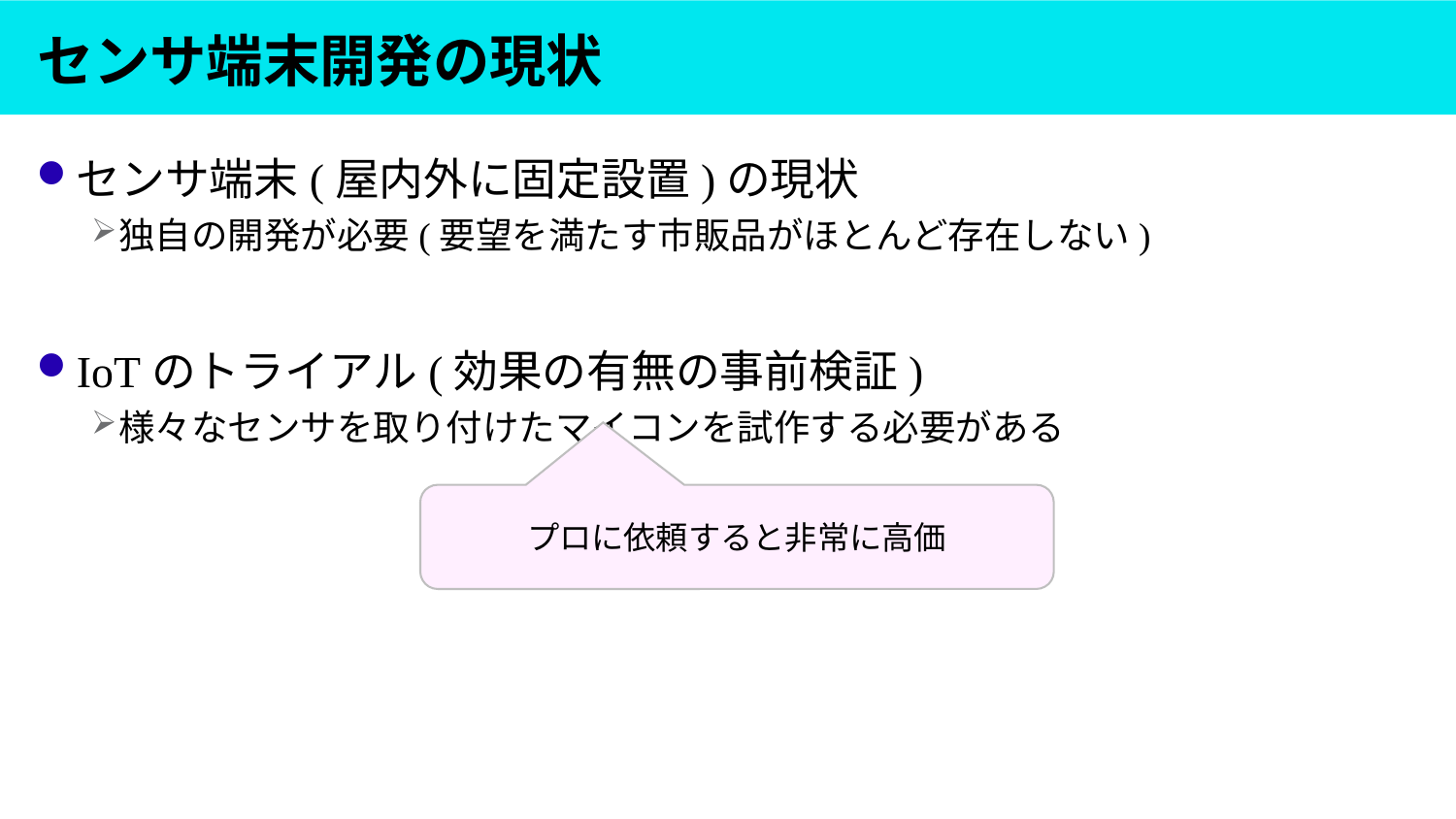

# センサ端末開発の現状
センサ端末(屋内外に固定設置)の現状
独自の開発が必要(要望を満たす市販品がほとんど存在しない)

IoTのトライアル(効果の有無の事前検証)
様々なセンサを取り付けたマイコンを試作する必要がある

プロに依頼すると非常に高価